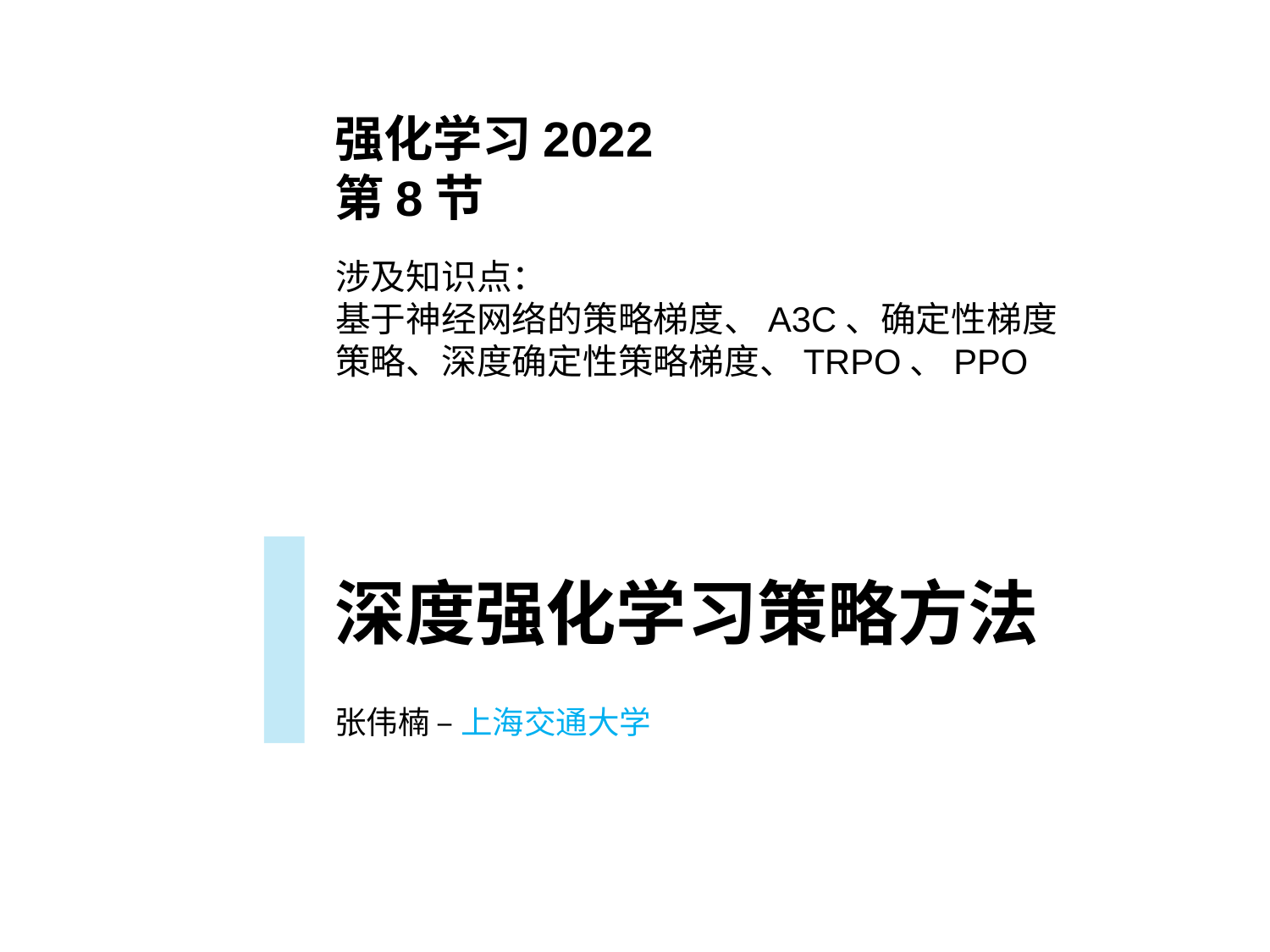

强化学习2022
第8节

涉及知识点：
基于神经网络的策略梯度、A3C、确定性梯度策略、深度确定性策略梯度、TRPO、PPO
深度强化学习策略方法
张伟楠 – 上海交通大学